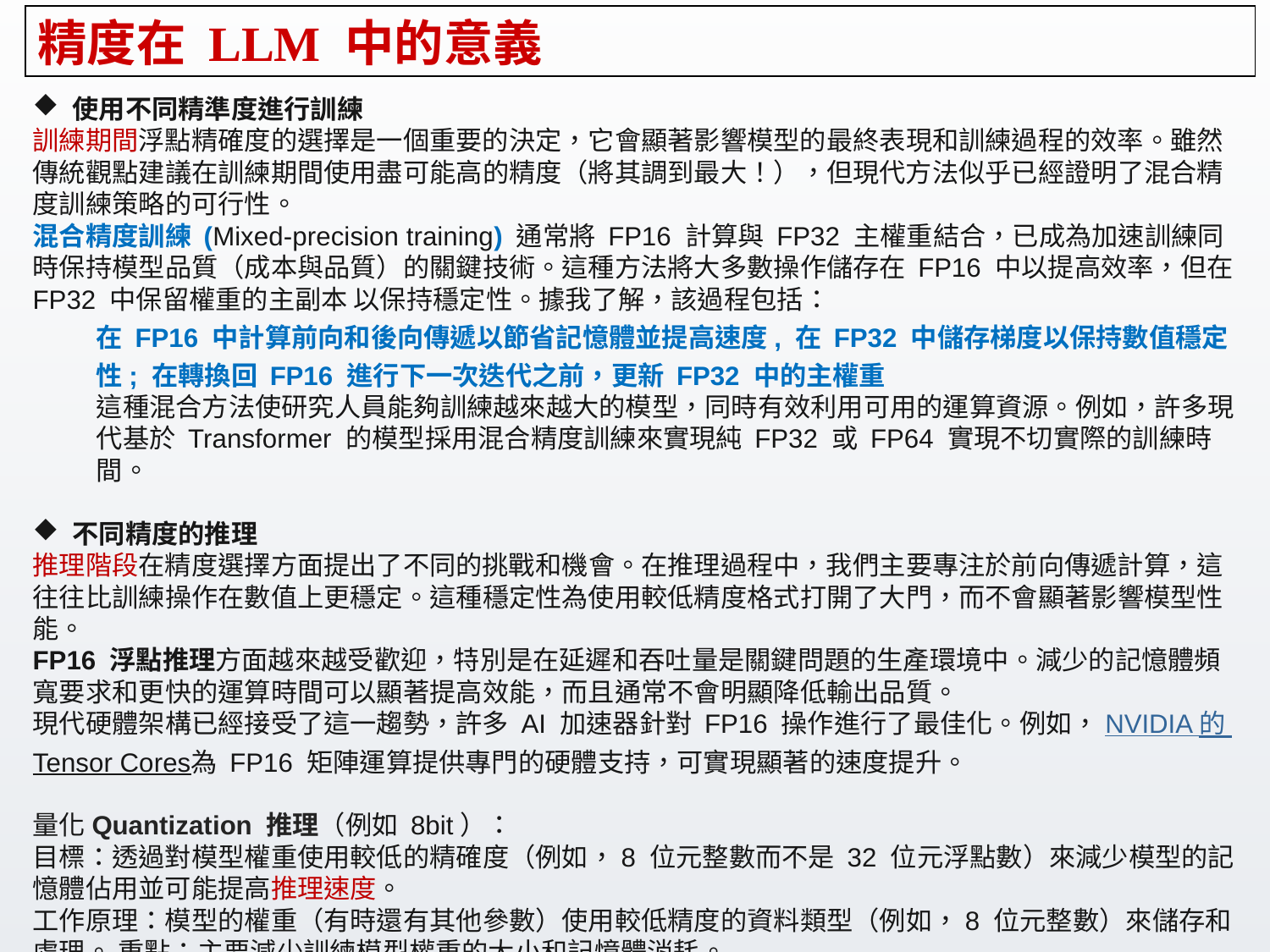

# 精度在 LLM 中的意義
使用不同精準度進行訓練
訓練期間浮點精確度的選擇是一個重要的決定，它會顯著影響模型的最終表現和訓練過程的效率。雖然傳統觀點建議在訓練期間使用盡可能高的精度（將其調到最大！），但現代方法似乎已經證明了混合精度訓練策略的可行性。
混合精度訓練 (Mixed-precision training) 通常將 FP16 計算與 FP32 主權重結合，已成為加速訓練同時保持模型品質（成本與品質）的關鍵技術。這種方法將大多數操作儲存在 FP16 中以提高效率，但在 FP32 中保留權重的主副本 以保持穩定性。據我了解，該過程包括：
在 FP16 中計算前向和後向傳遞以節省記憶體並提高速度, 在 FP32 中儲存梯度以保持數值穩定性; 在轉換回 FP16 進行下一次迭代之前，更新 FP32 中的主權重
這種混合方法使研究人員能夠訓練越來越大的模型，同時有效利用可用的運算資源。例如，許多現代基於 Transformer 的模型採用混合精度訓練來實現純 FP32 或 FP64 實現不切實際的訓練時間。

不同精度的推理
推理階段在精度選擇方面提出了不同的挑戰和機會。在推理過程中，我們主要專注於前向傳遞計算，這往往比訓練操作在數值上更穩定。這種穩定性為使用較低精度格式打開了大門，而不會顯著影響模型性能。
FP16 浮點推理方面越來越受歡迎，特別是在延遲和吞吐量是關鍵問題的生產環境中。減少的記憶體頻寬要求和更快的運算時間可以顯著提高效能，而且通常不會明顯降低輸出品質。
現代硬體架構已經接受了這一趨勢，許多 AI 加速器針對 FP16 操作進行了最佳化。例如，NVIDIA 的 Tensor Cores為 FP16 矩陣運算提供專門的硬體支持，可實現顯著的速度提升。

量化Quantization 推理（例如 8bit）：
目標：透過對模型權重使用較低的精確度（例如，8 位元整數而不是 32 位元浮點數）來減少模型的記憶體佔用並可能提高推理速度。
工作原理：模型的權重（有時還有其他參數）使用較低精度的資料類型（例如，8 位元整數）來儲存和處理。 重點：主要減少訓練模型權重的大小和記憶體消耗。